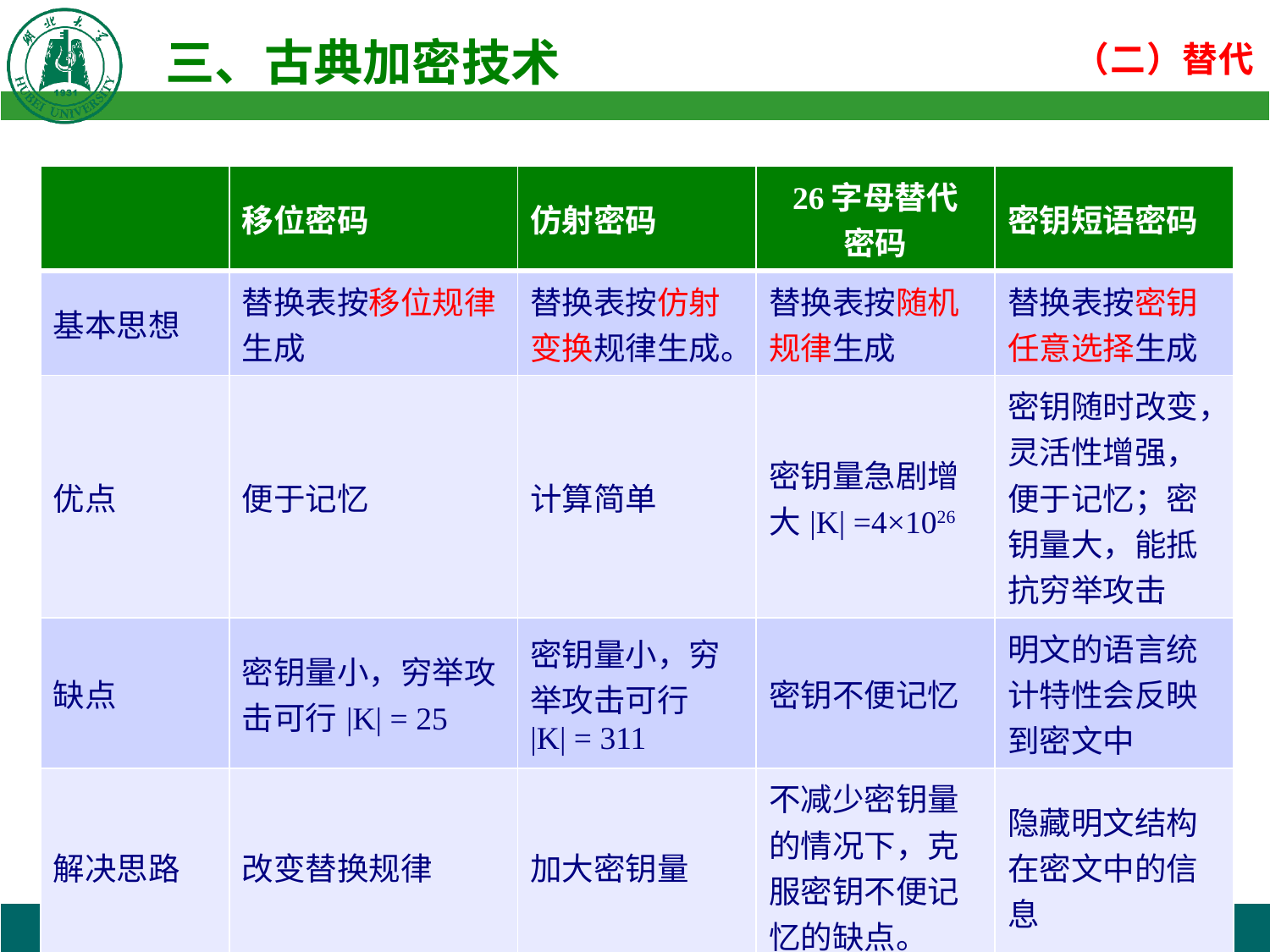

|  | 移位密码 | 仿射密码 | 26字母替代 密码 | 密钥短语密码 |
| --- | --- | --- | --- | --- |
| 基本思想 | 替换表按移位规律生成 | 替换表按仿射变换规律生成。 | 替换表按随机规律生成 | 替换表按密钥任意选择生成 |
| 优点 | 便于记忆 | 计算简单 | 密钥量急剧增大|K| =4×1026 | 密钥随时改变，灵活性增强，便于记忆；密钥量大，能抵抗穷举攻击 |
| 缺点 | 密钥量小，穷举攻击可行|K| = 25 | 密钥量小，穷举攻击可行 |K| = 311 | 密钥不便记忆 | 明文的语言统计特性会反映到密文中 |
| 解决思路 | 改变替换规律 | 加大密钥量 | 不减少密钥量的情况下，克服密钥不便记忆的缺点。 | 隐藏明文结构在密文中的信息 |
| 安全性分析 | 不能抵抗频率分析攻击 |  |  |  |